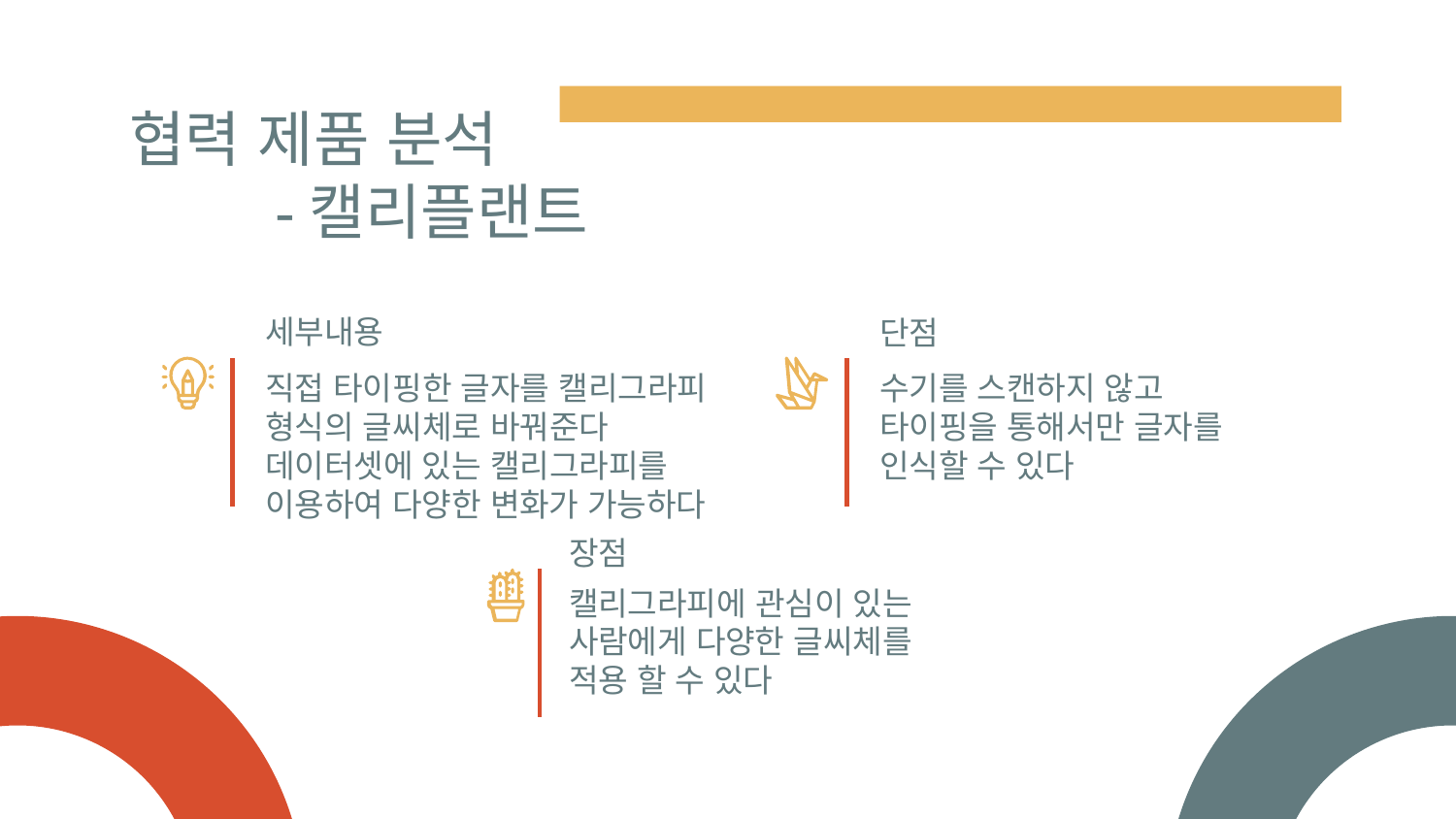

# 협력 제품 분석 -캘리플랜트
세부내용
단점
수기를 스캔하지 않고 타이핑을 통해서만 글자를 인식할 수 있다
직접 타이핑한 글자를 캘리그라피 형식의 글씨체로 바꿔준다 데이터셋에 있는 캘리그라피를 이용하여 다양한 변화가 가능하다

장점

캘리그라피에 관심이 있는 사람에게 다양한 글씨체를 적용 할 수 있다